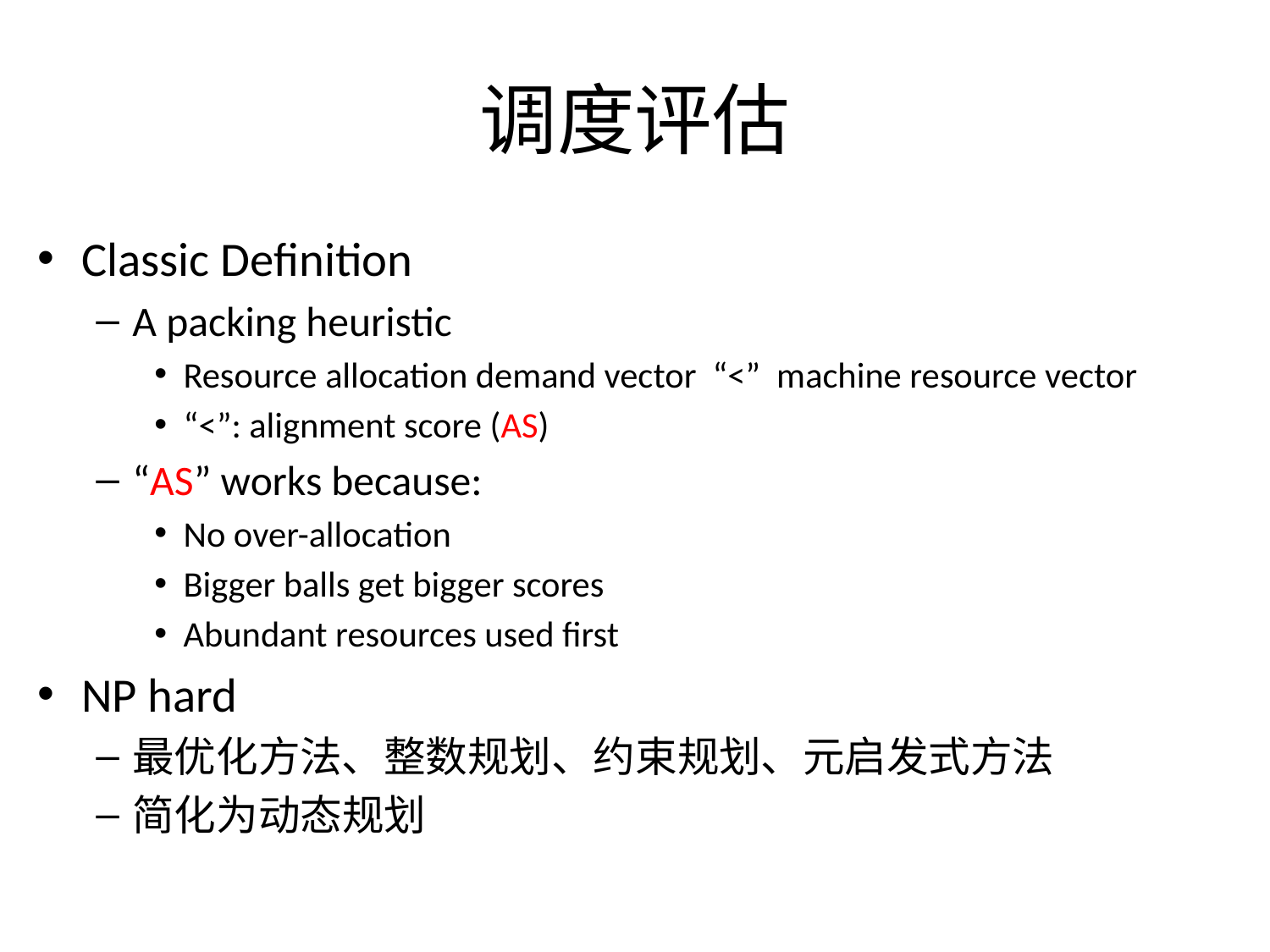

# 调度评估
Classic Definition
A packing heuristic
Resource allocation demand vector  “<”  machine resource vector
“<”: alignment score (AS)
“AS” works because:
No over-allocation
Bigger balls get bigger scores
Abundant resources used first
NP hard
最优化方法、整数规划、约束规划、元启发式方法
简化为动态规划